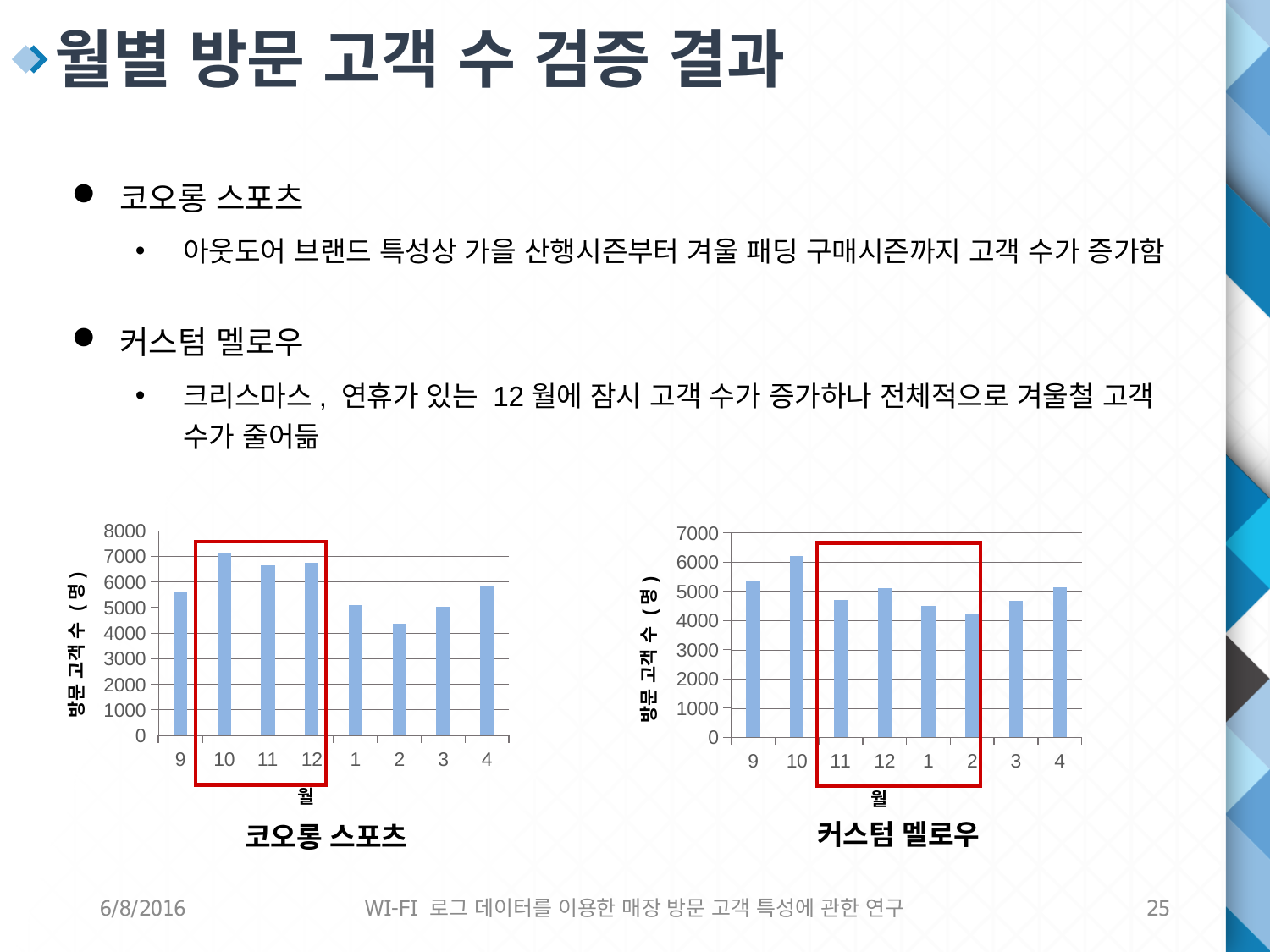

월별 방문 고객 수 검증 결과

코오롱 스포츠
아웃도어 브랜드 특성상 가을 산행시즌부터 겨울 패딩 구매시즌까지 고객 수가 증가함

커스텀 멜로우
크리스마스, 연휴가 있는 12월에 잠시 고객 수가 증가하나 전체적으로 겨울철 고객 수가 줄어듦

### Chart

| Category | 고객수 |
|---|---|
| 9 | 5602.0 |
| 10 | 7103.0 |
| 11 | 6641.0 |
| 12 | 6749.0 |
| 1 | 5103.0 |
| 2 | 4368.0 |
| 3 | 5016.0 |
| 4 | 5857.0 |

### Chart

| Category | 고객수 |
|---|---|
| 9 | 5326.0 |
| 10 | 6214.0 |
| 11 | 4709.0 |
| 12 | 5098.0 |
| 1 | 4504.0 |
| 2 | 4226.0 |
| 3 | 4664.0 |
| 4 | 5137.0 |
커스텀 멜로우
코오롱 스포츠
6/8/2016
WI-FI 로그 데이터를 이용한 매장 방문 고객 특성에 관한 연구
25